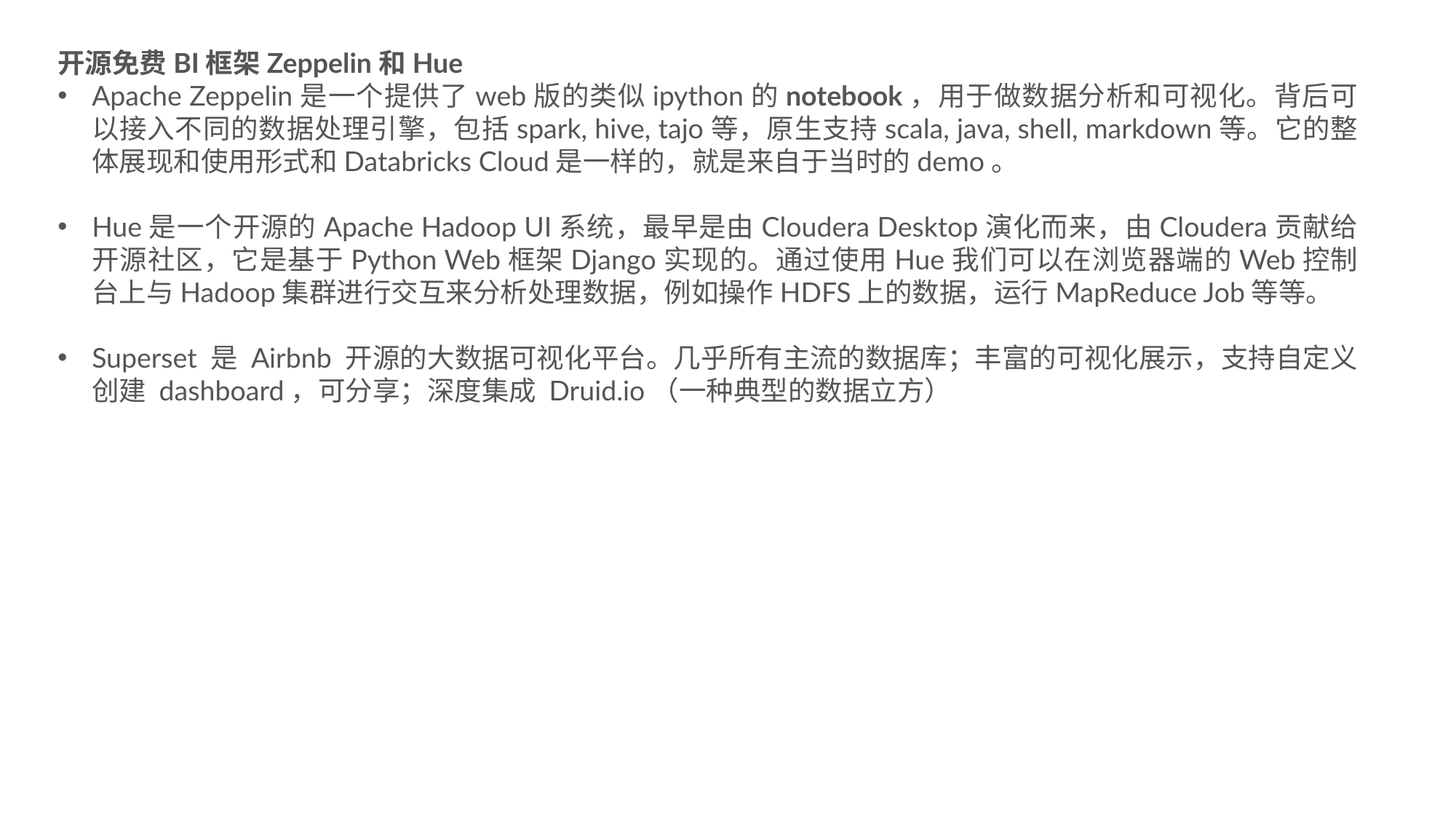

开源免费BI框架Zeppelin和Hue
Apache Zeppelin是一个提供了web版的类似ipython的notebook，用于做数据分析和可视化。背后可以接入不同的数据处理引擎，包括spark, hive, tajo等，原生支持scala, java, shell, markdown等。它的整体展现和使用形式和Databricks Cloud是一样的，就是来自于当时的demo。

Hue是一个开源的Apache Hadoop UI系统，最早是由Cloudera Desktop演化而来，由Cloudera贡献给开源社区，它是基于Python Web框架Django实现的。通过使用Hue我们可以在浏览器端的Web控制台上与Hadoop集群进行交互来分析处理数据，例如操作HDFS上的数据，运行MapReduce Job等等。

Superset 是 Airbnb 开源的大数据可视化平台。几乎所有主流的数据库；丰富的可视化展示，支持自定义创建 dashboard，可分享；深度集成 Druid.io（一种典型的数据立方）